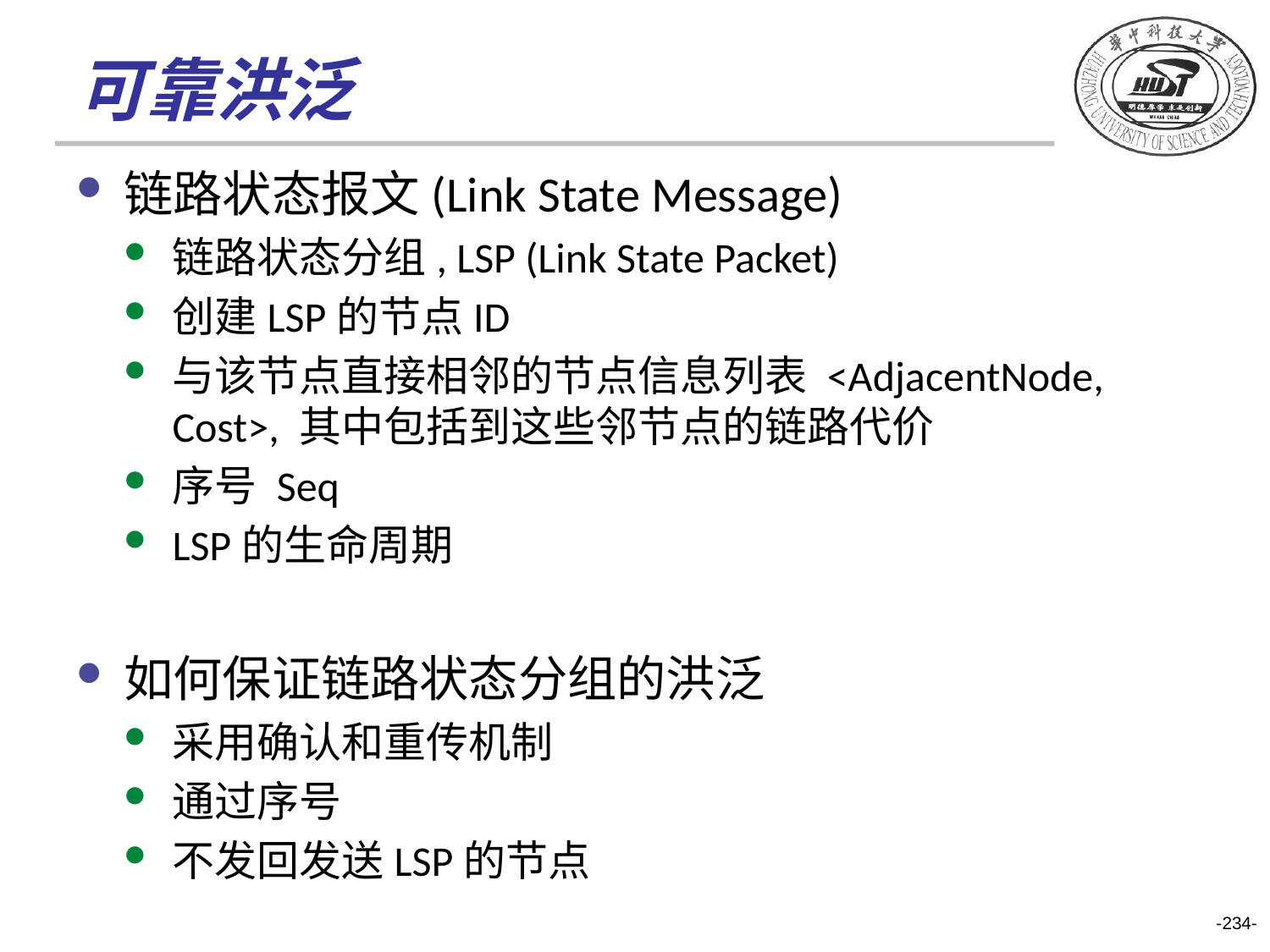

# 可靠洪泛
链路状态报文(Link State Message)
链路状态分组, LSP (Link State Packet)
创建LSP的节点ID
与该节点直接相邻的节点信息列表 <AdjacentNode, Cost>, 其中包括到这些邻节点的链路代价
序号 Seq
LSP的生命周期

如何保证链路状态分组的洪泛
采用确认和重传机制
通过序号
不发回发送LSP的节点

-234-